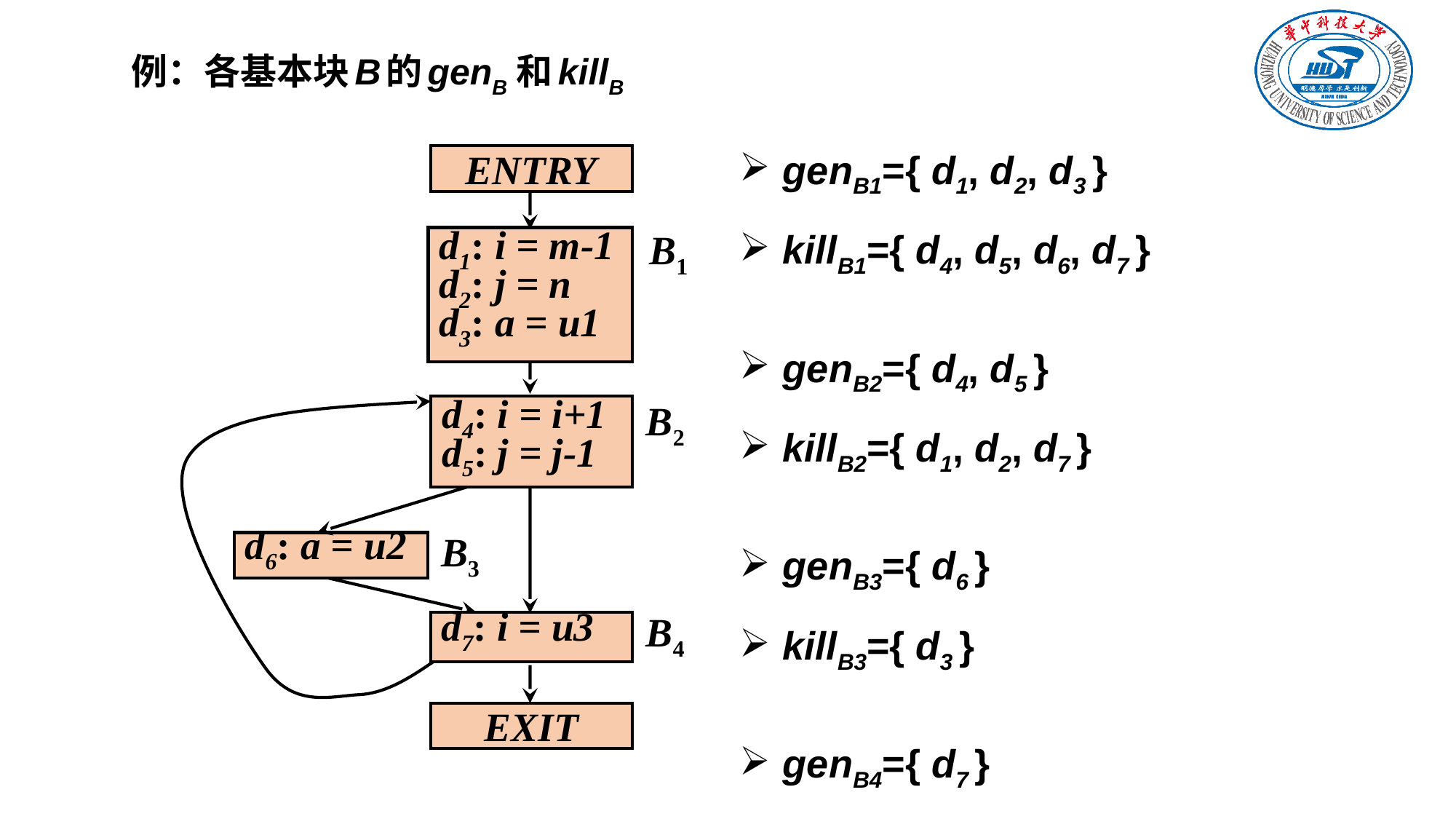

# 例：各基本块B的genB 和killB
genB1={ d1, d2, d3 }
killB1={ d4, d5, d6, d7 }

genB2={ d4, d5 }
killB2={ d1, d2, d7 }

genB3={ d6 }
killB3={ d3 }

genB4={ d7 }
killB4={ d1, d4 }
ENTRY

B1
d1: i = m-1
d2: j = n
d3: a = u1

B2

d4: i = i+1
d5: j = j-1

B3
d6: a = u2

B4
d7: i = u3

EXIT